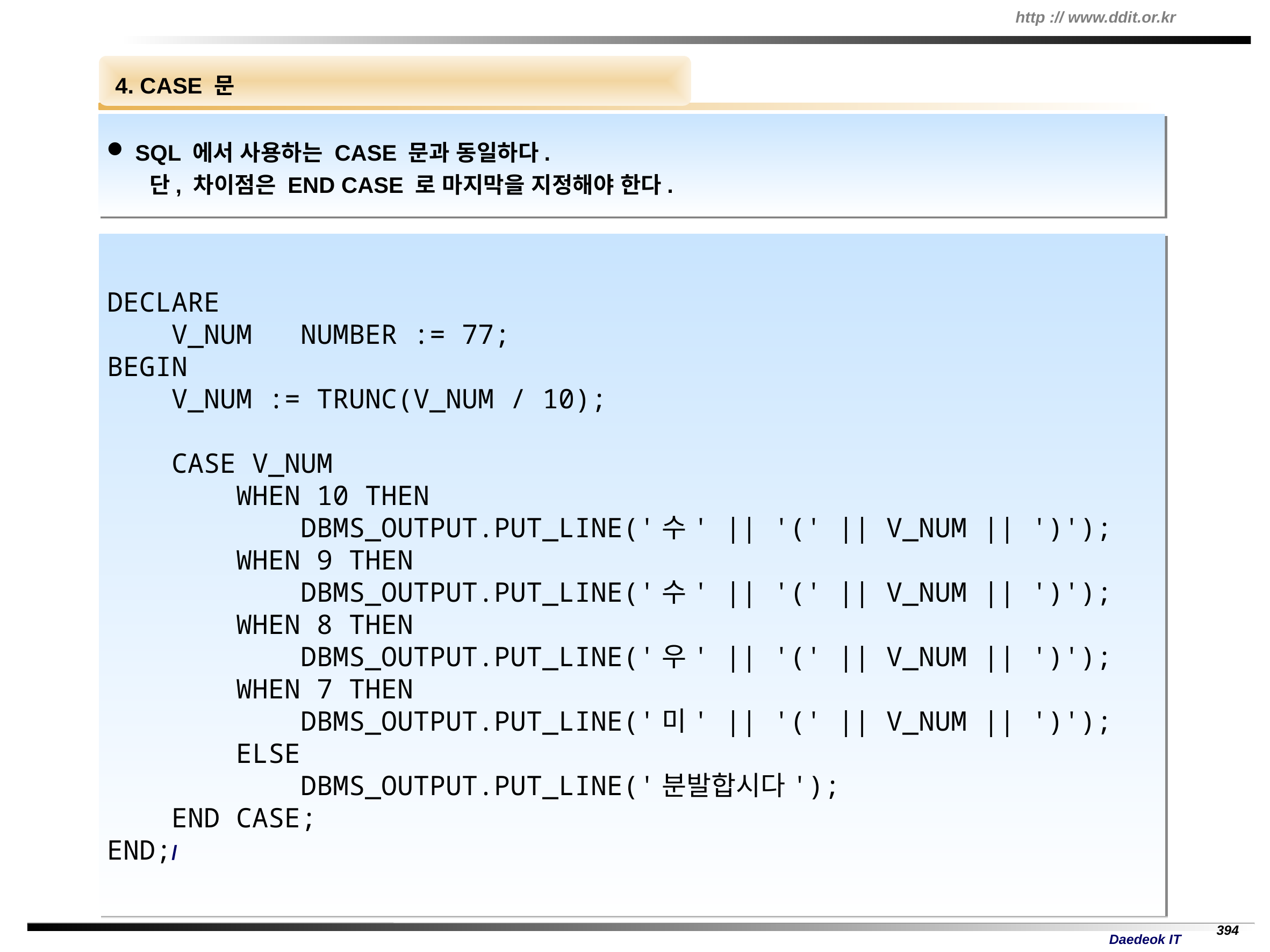

4. CASE 문

 SQL 에서 사용하는 CASE 문과 동일하다.
   단, 차이점은 END CASE 로 마지막을 지정해야 한다.
DECLARE
    V_NUM   NUMBER := 77;
BEGIN
    V_NUM := TRUNC(V_NUM / 10);

    CASE V_NUM
        WHEN 10 THEN
            DBMS_OUTPUT.PUT_LINE('수' || '(' || V_NUM || ')');
        WHEN 9 THEN
            DBMS_OUTPUT.PUT_LINE('수' || '(' || V_NUM || ')');
        WHEN 8 THEN
            DBMS_OUTPUT.PUT_LINE('우' || '(' || V_NUM || ')');
        WHEN 7 THEN
            DBMS_OUTPUT.PUT_LINE('미' || '(' || V_NUM || ')');
        ELSE
            DBMS_OUTPUT.PUT_LINE('분발합시다');
    END CASE;
END;/